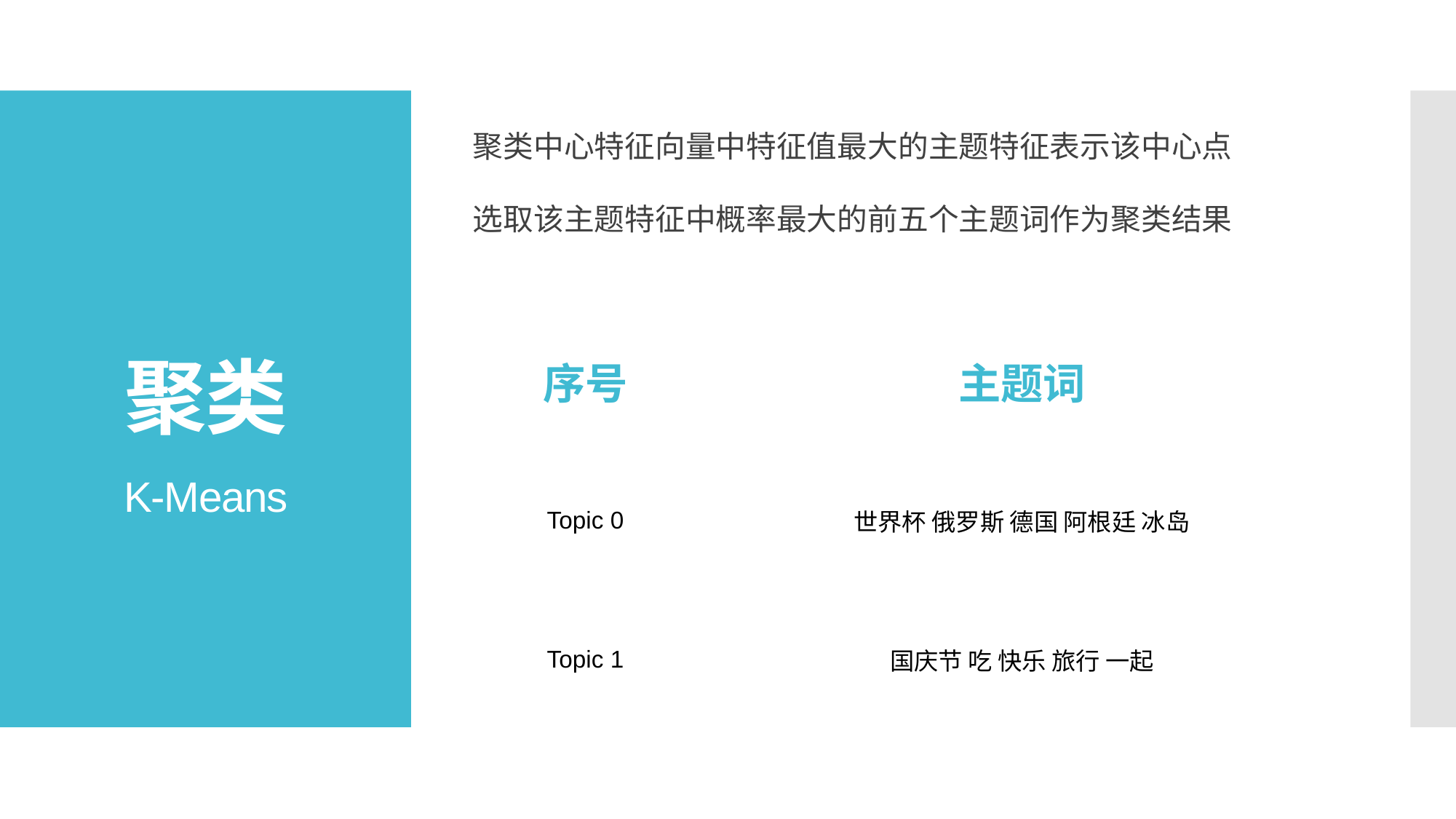

聚类中心特征向量中特征值最大的主题特征表示该中心点
选取该主题特征中概率最大的前五个主题词作为聚类结果
# 聚类 K-Means
| 序号 | 主题词 |
| --- | --- |
| Topic 0 | 世界杯 俄罗斯 德国 阿根廷 冰岛 |
| Topic 1 | 国庆节 吃 快乐 旅行 一起 |